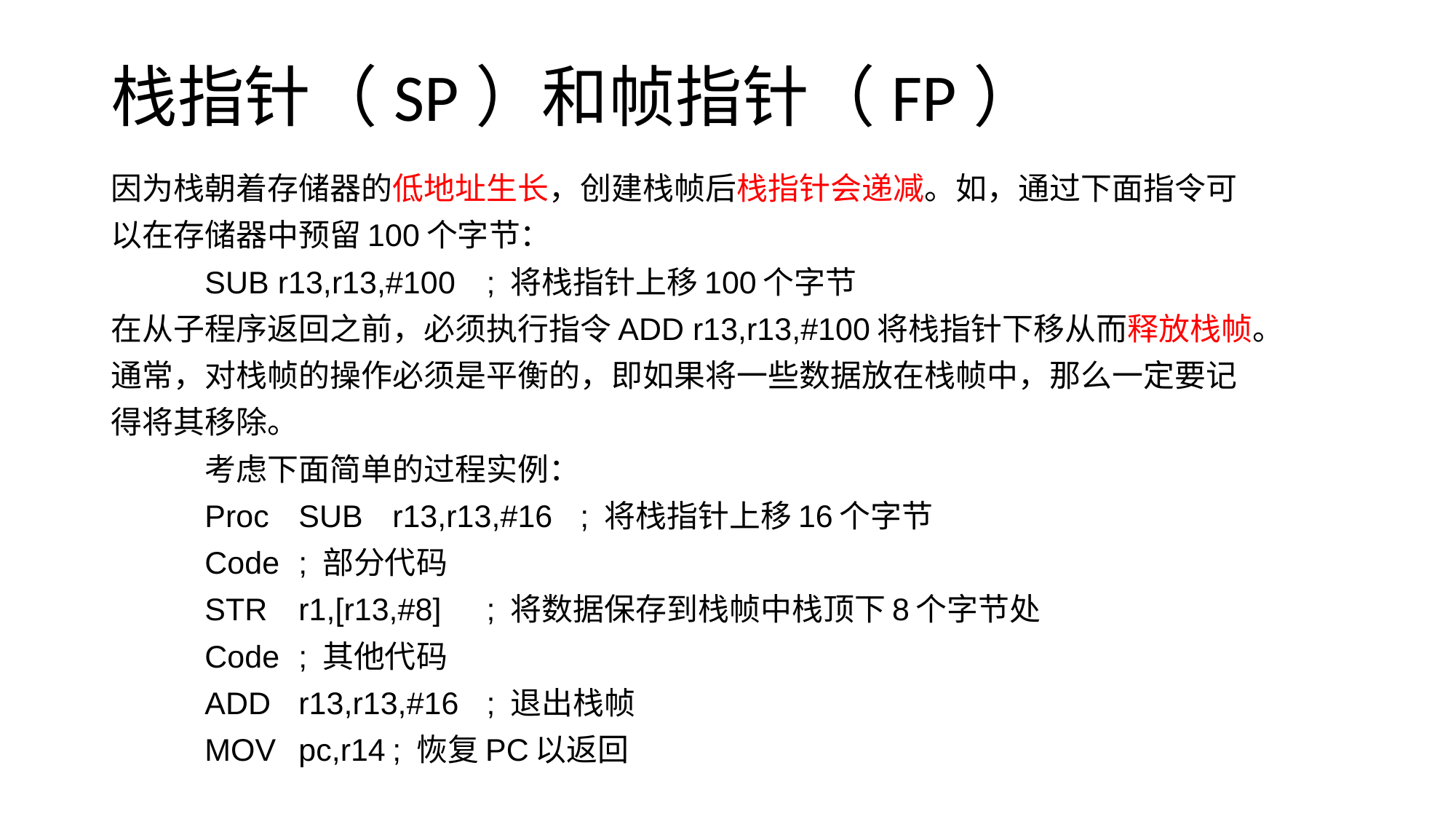

# 栈指针（SP）和帧指针（FP）
因为栈朝着存储器的低地址生长，创建栈帧后栈指针会递减。如，通过下面指令可
以在存储器中预留100个字节：
		SUB r13,r13,#100	; 将栈指针上移100个字节
在从子程序返回之前，必须执行指令ADD r13,r13,#100将栈指针下移从而释放栈帧。
通常，对栈帧的操作必须是平衡的，即如果将一些数据放在栈帧中，那么一定要记
得将其移除。
	考虑下面简单的过程实例：
		Proc	SUB	r13,r13,#16	; 将栈指针上移16个字节
			Code			; 部分代码
			STR	r1,[r13,#8]	; 将数据保存到栈帧中栈顶下8个字节处
			Code			; 其他代码
			ADD 	r13,r13,#16	; 退出栈帧
			MOV 	pc,r14		; 恢复PC以返回